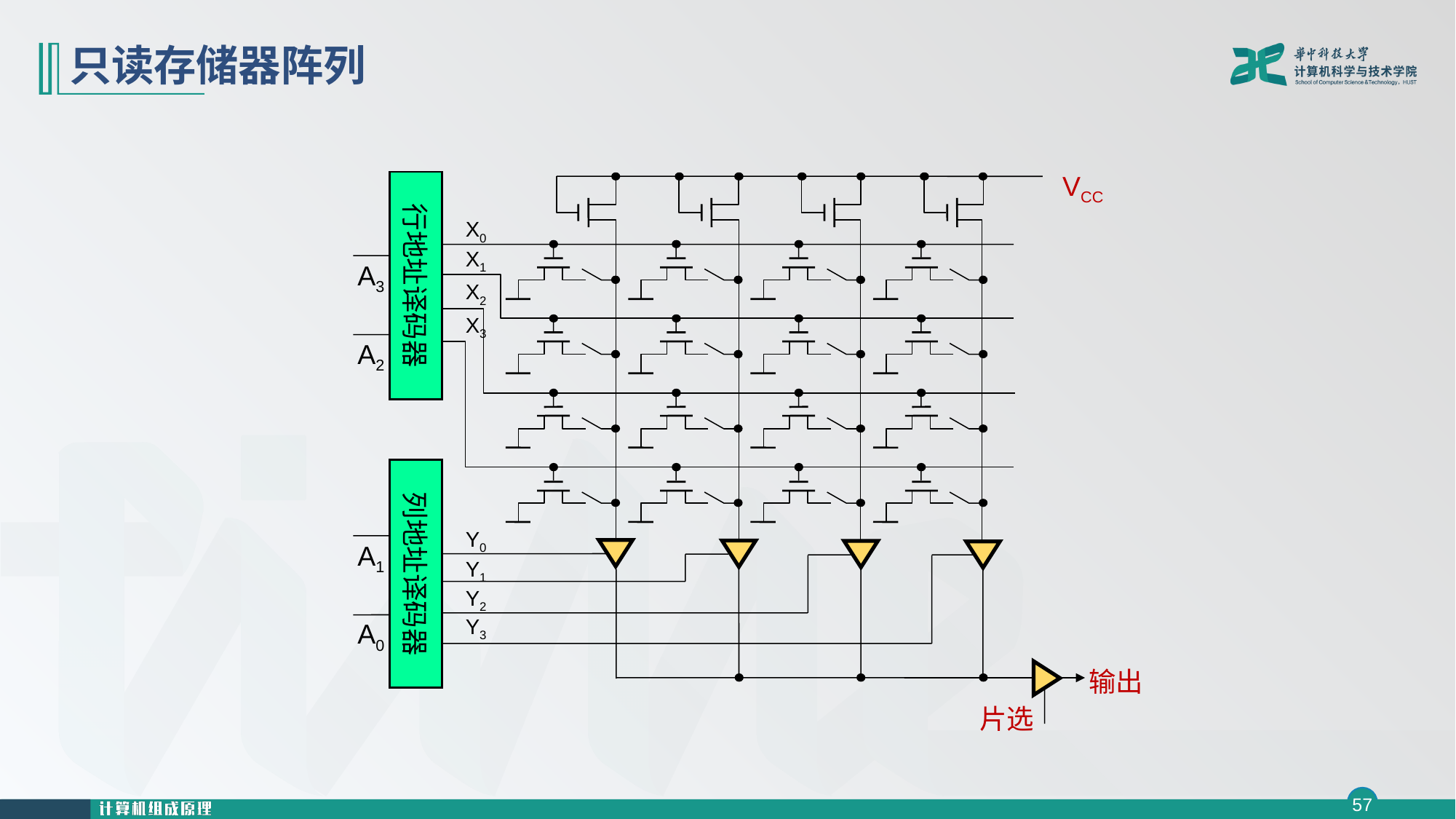

# 只读存储器阵列
VCC
行地址译码器

X0
X1
X2
X3
Y0
Y1
Y2
Y3

A3
A2
A1
A0

列地址译码器

输出

片选